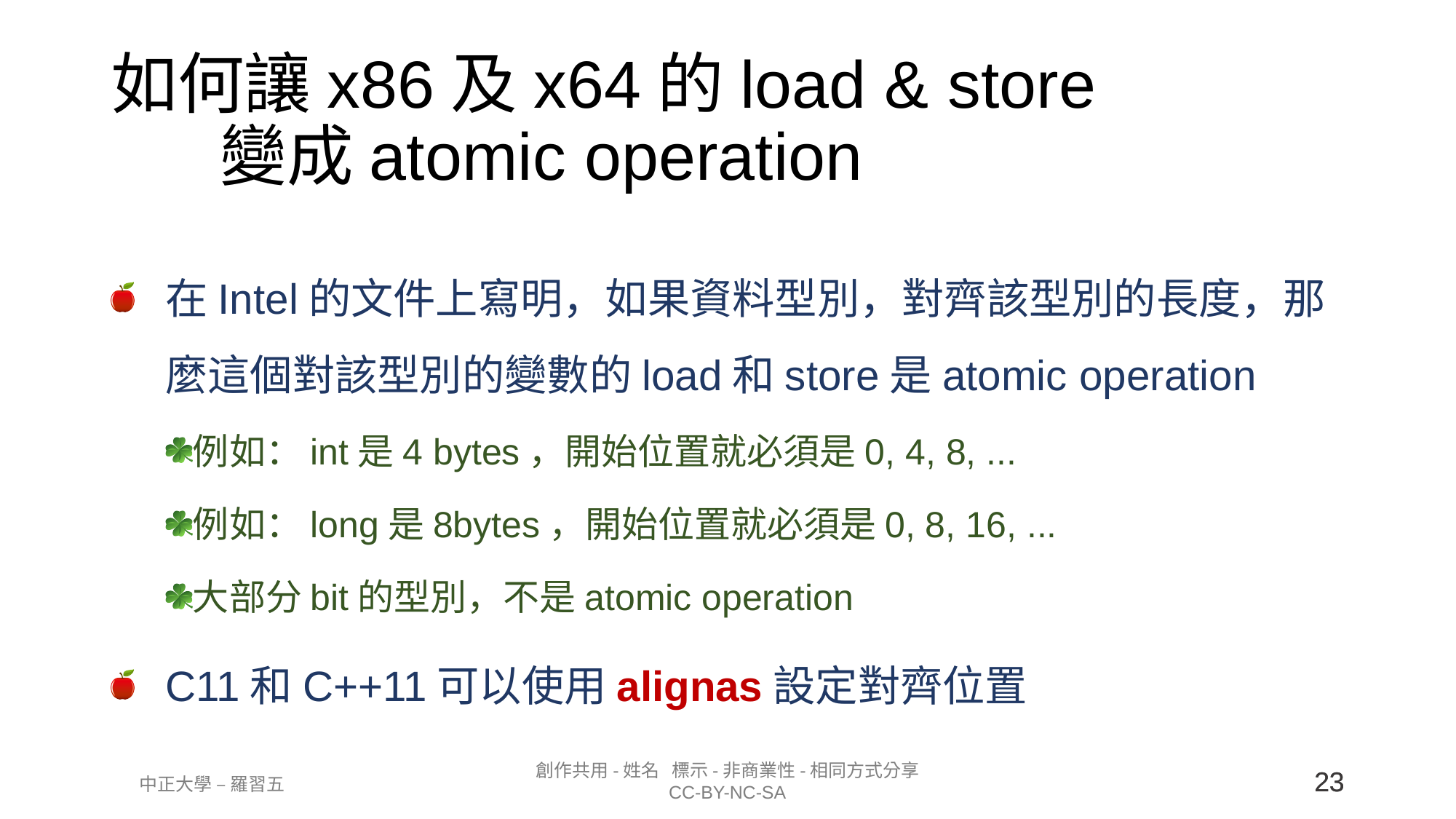

# 如何讓x86及x64的load & store 變成atomic operation
在Intel的文件上寫明，如果資料型別，對齊該型別的長度，那麼這個對該型別的變數的load和store是atomic operation
例如：int是4 bytes，開始位置就必須是0, 4, 8, ...
例如：long是8bytes，開始位置就必須是0, 8, 16, ...
大部分bit的型別，不是atomic operation
C11和C++11可以使用alignas設定對齊位置